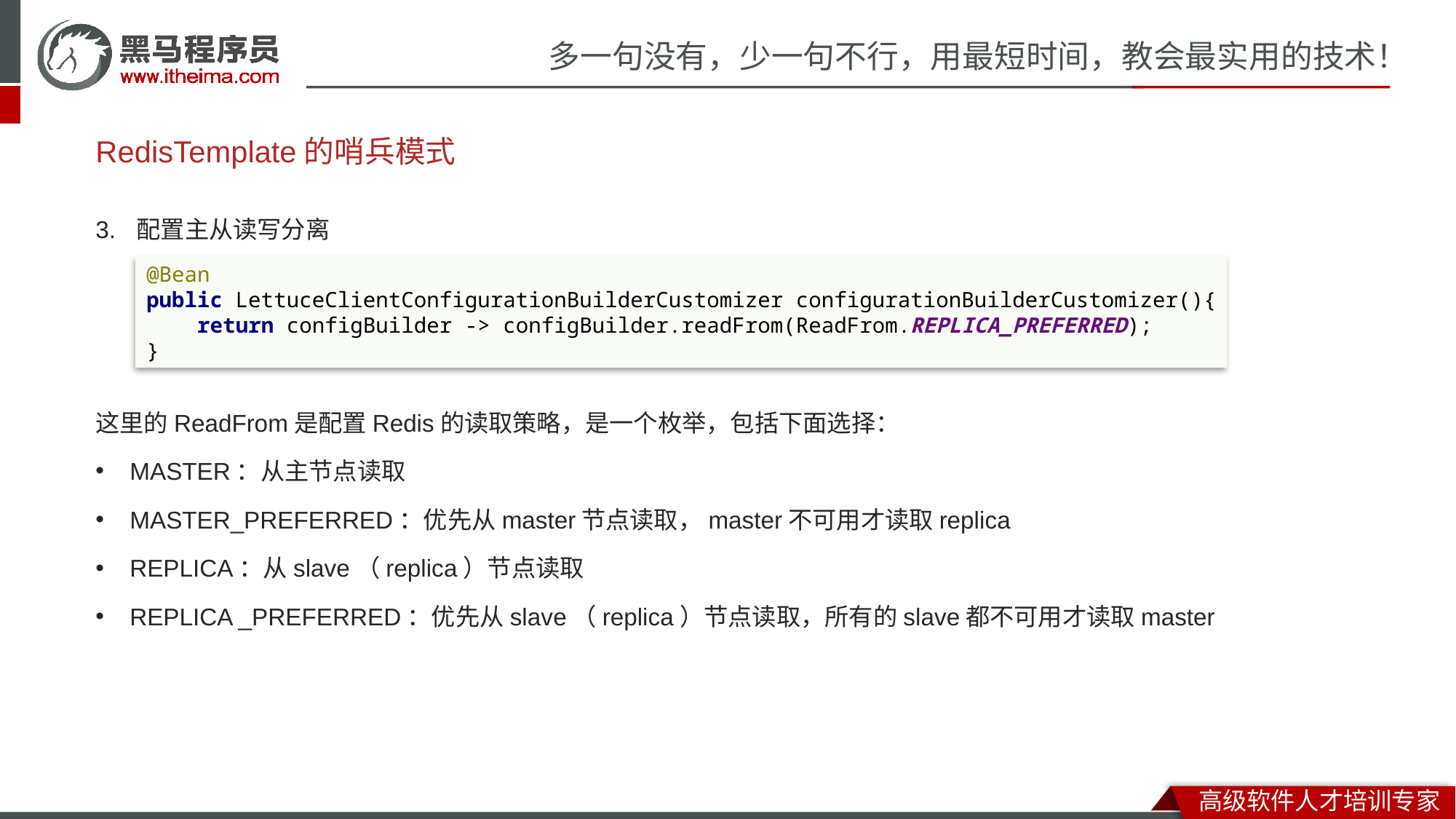

# RedisTemplate的哨兵模式
配置主从读写分离

这里的ReadFrom是配置Redis的读取策略，是一个枚举，包括下面选择：
MASTER：从主节点读取
MASTER_PREFERRED：优先从master节点读取，master不可用才读取replica
REPLICA：从slave（replica）节点读取
REPLICA _PREFERRED：优先从slave（replica）节点读取，所有的slave都不可用才读取master
@Bean
public LettuceClientConfigurationBuilderCustomizer configurationBuilderCustomizer(){
    return configBuilder -> configBuilder.readFrom(ReadFrom.REPLICA_PREFERRED);
}